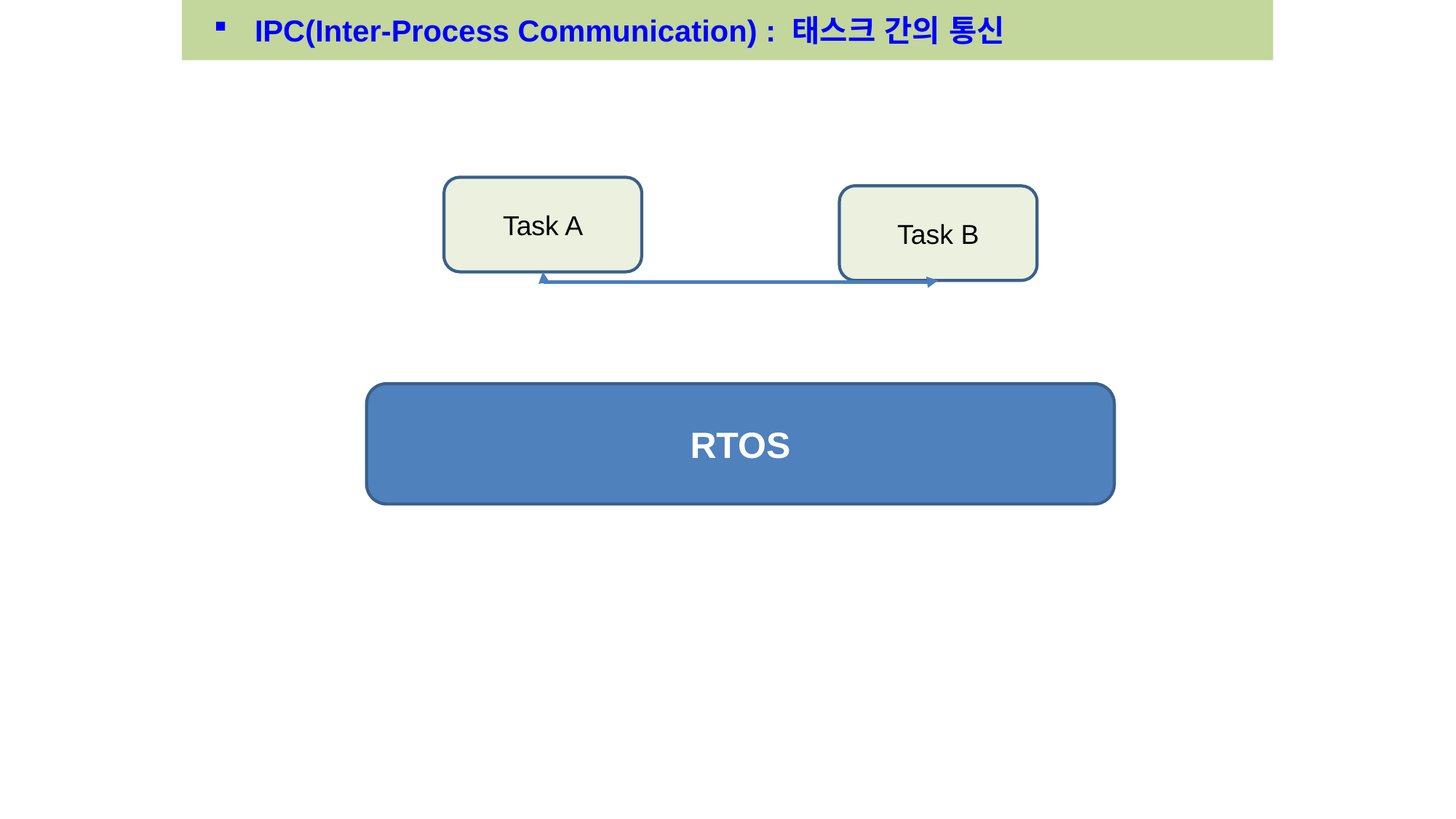

IPC(Inter-Process Communication) : 태스크 간의 통신

Task A
Task B
RTOS